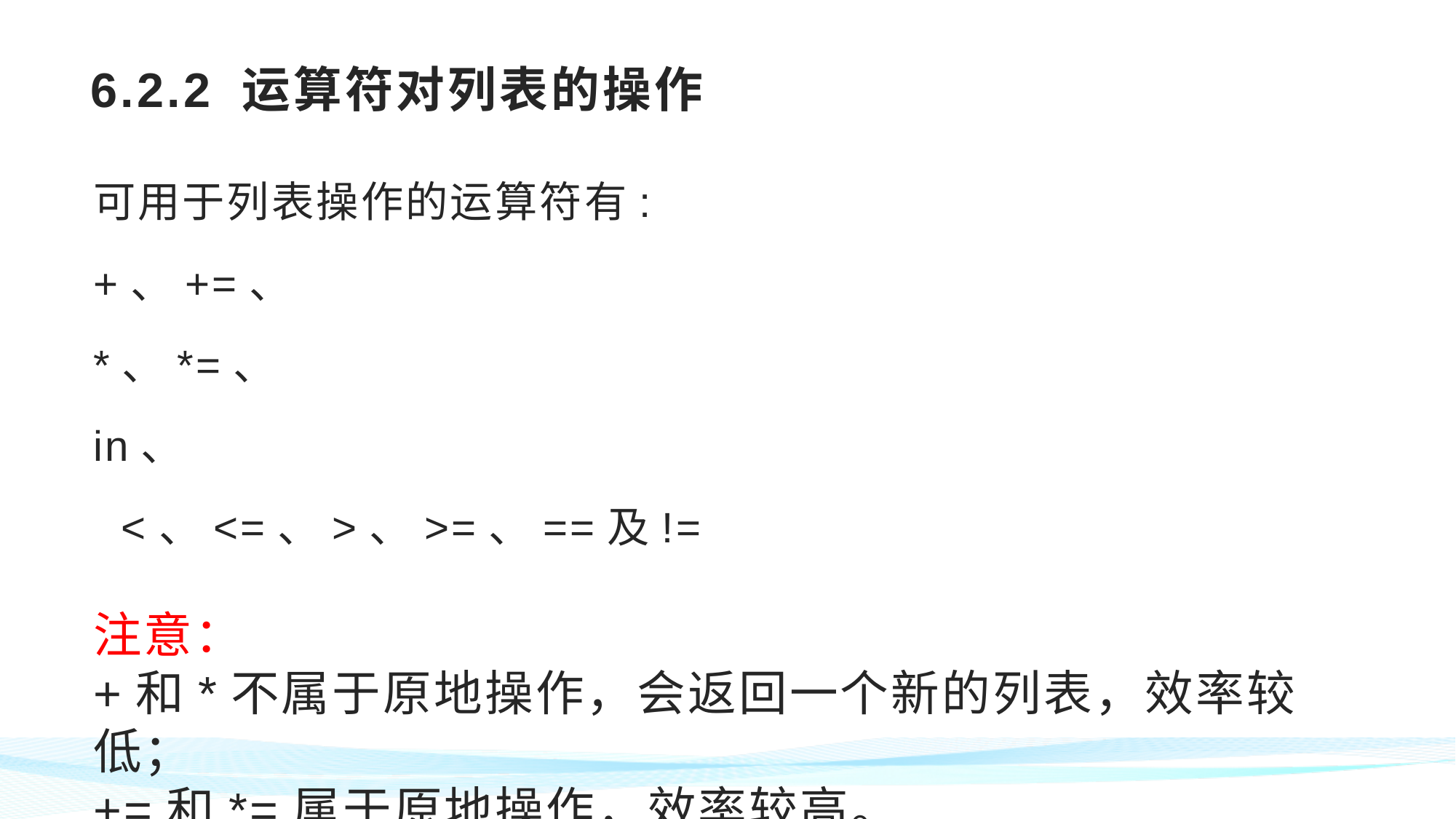

# 6.2.2 运算符对列表的操作
可用于列表操作的运算符有:
+、+=、
*、*=、
in、
  <、<=、>、>=、==及!=
注意：
+和*不属于原地操作，会返回一个新的列表，效率较低；
+=和*=属于原地操作，效率较高。
14